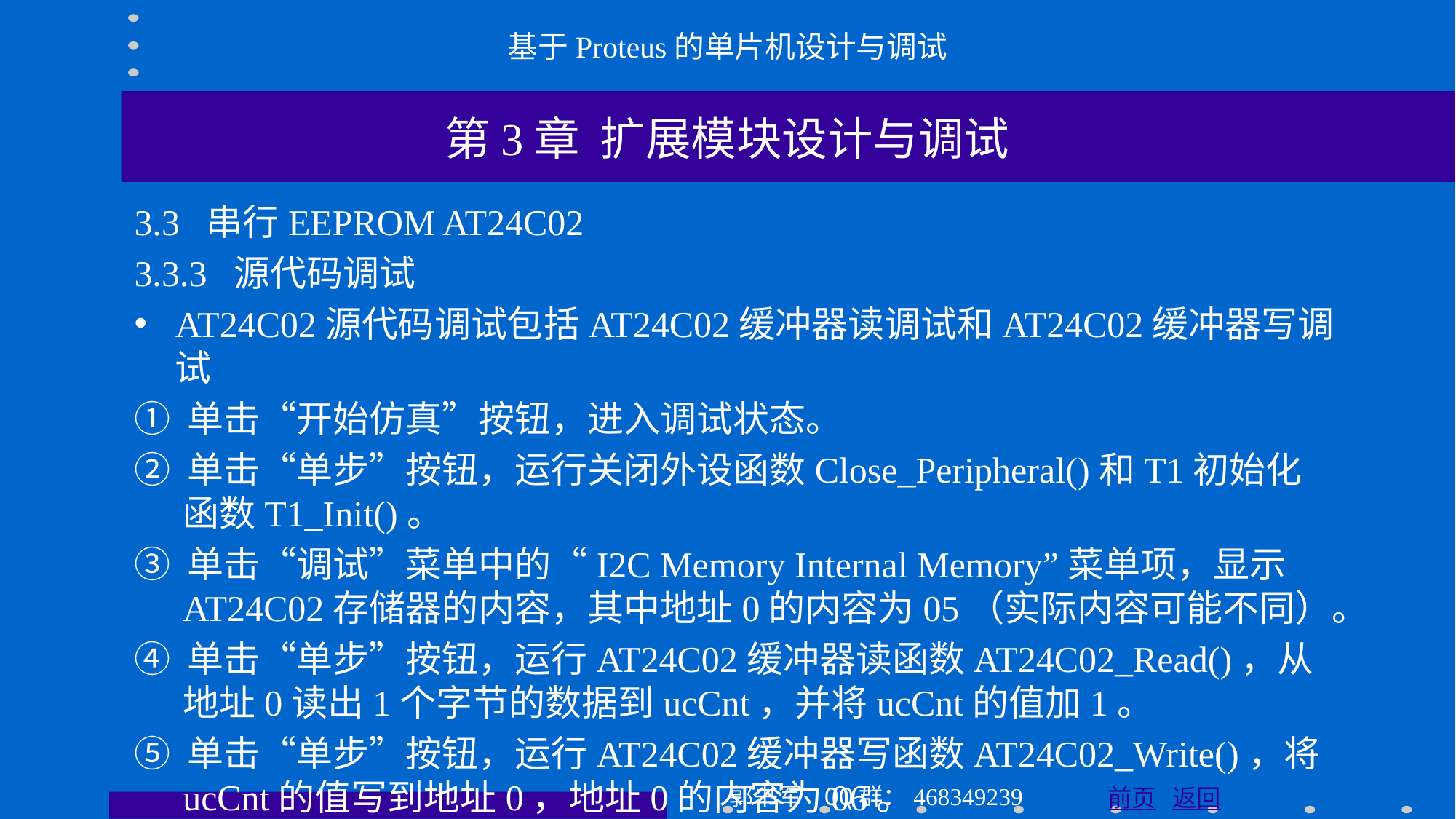

基于Proteus的单片机设计与调试
第3章  扩展模块设计与调试
3.3  串行EEPROM AT24C02
3.3.3  源代码调试
AT24C02源代码调试包括AT24C02缓冲器读调试和AT24C02缓冲器写调试
① 单击“开始仿真”按钮，进入调试状态。
② 单击“单步”按钮，运行关闭外设函数Close_Peripheral()和T1初始化函数T1_Init()。
③ 单击“调试”菜单中的“I2C Memory Internal Memory”菜单项，显示AT24C02存储器的内容，其中地址0的内容为05（实际内容可能不同）。
④ 单击“单步”按钮，运行AT24C02缓冲器读函数AT24C02_Read()，从地址0读出1个字节的数据到ucCnt，并将ucCnt的值加1。
⑤ 单击“单步”按钮，运行AT24C02缓冲器写函数AT24C02_Write()，将ucCnt的值写到地址0，地址0的内容为06。

郭书军   QQ群：468349239
前页   返回